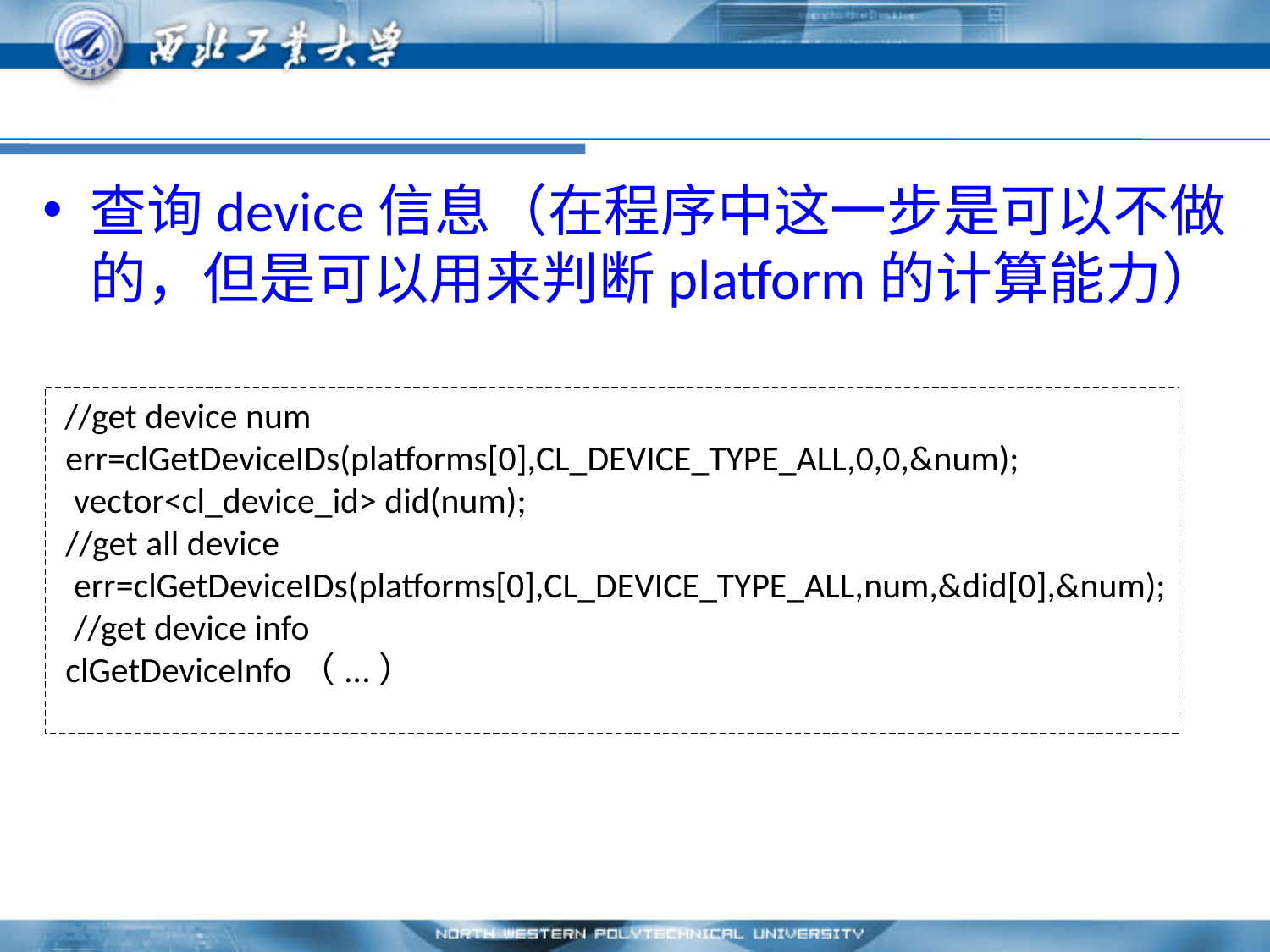

#
查询device信息（在程序中这一步是可以不做的，但是可以用来判断platform的计算能力）
 //get device num
 err=clGetDeviceIDs(platforms[0],CL_DEVICE_TYPE_ALL,0,0,&num);
  vector<cl_device_id> did(num);
 //get all device
  err=clGetDeviceIDs(platforms[0],CL_DEVICE_TYPE_ALL,num,&did[0],&num);
  //get device info
 clGetDeviceInfo（...）